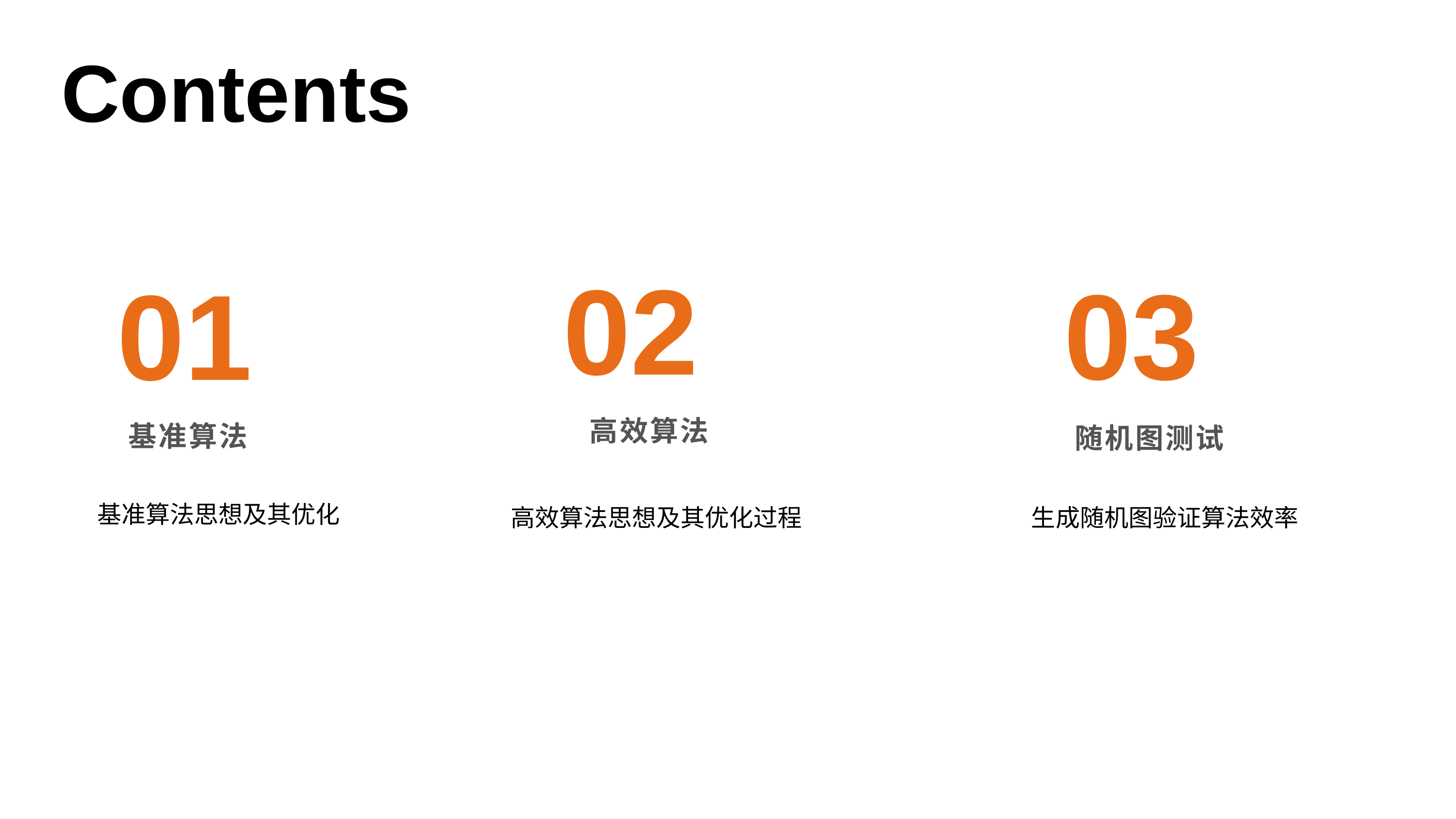

Contents
02
高效算法
生成随机图验证算法效率
03
随机图测试
高效算法思想及其优化过程
01
基准算法
基准算法思想及其优化